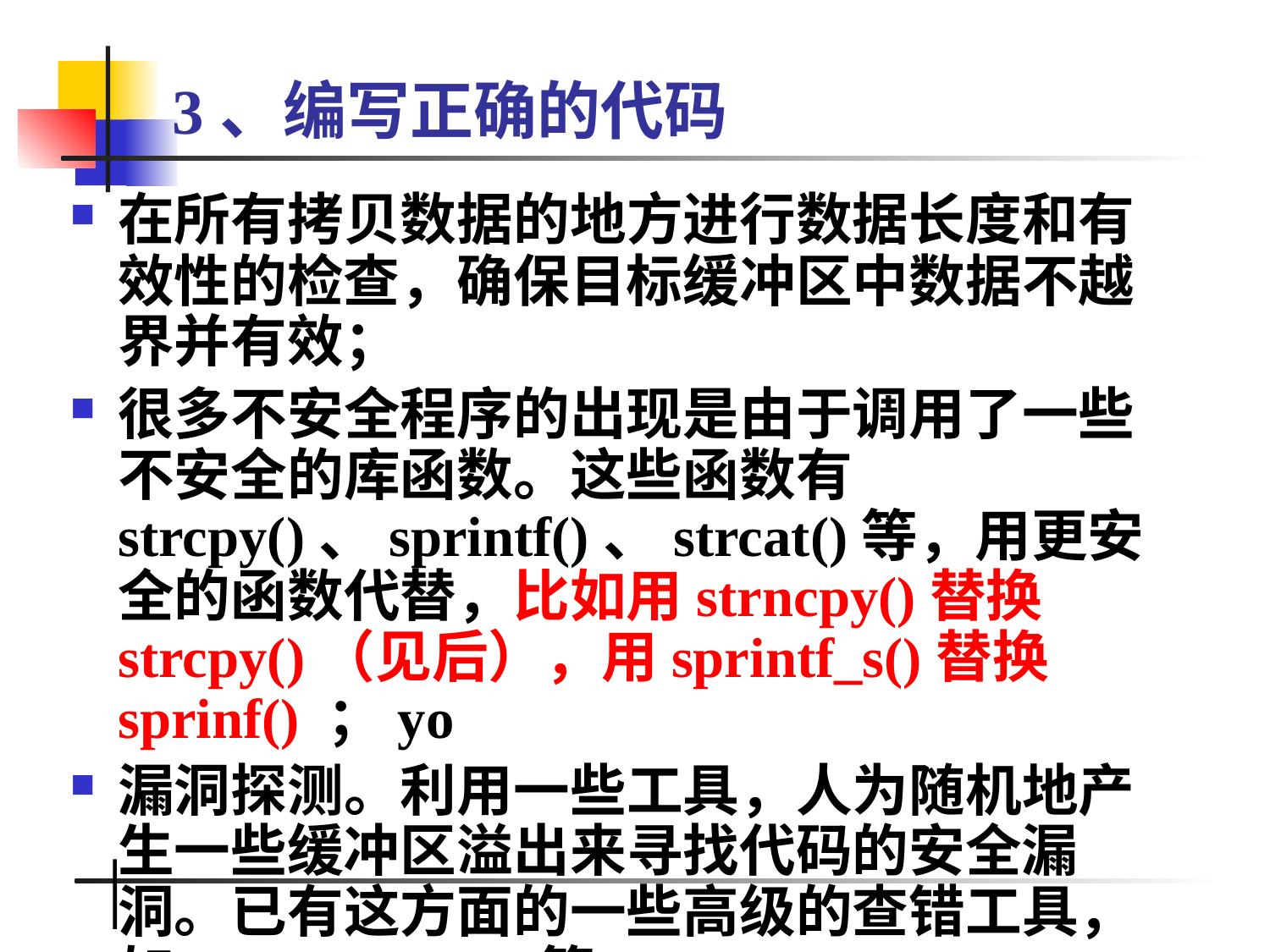

# 3、编写正确的代码
在所有拷贝数据的地方进行数据长度和有效性的检查，确保目标缓冲区中数据不越界并有效；
很多不安全程序的出现是由于调用了一些不安全的库函数。这些函数有strcpy()、sprintf()、strcat()等，用更安全的函数代替，比如用strncpy()替换strcpy()（见后），用sprintf_s()替换sprinf() ；yo
漏洞探测。利用一些工具，人为随机地产生一些缓冲区溢出来寻找代码的安全漏洞。已有这方面的一些高级的查错工具，如fault injection等。